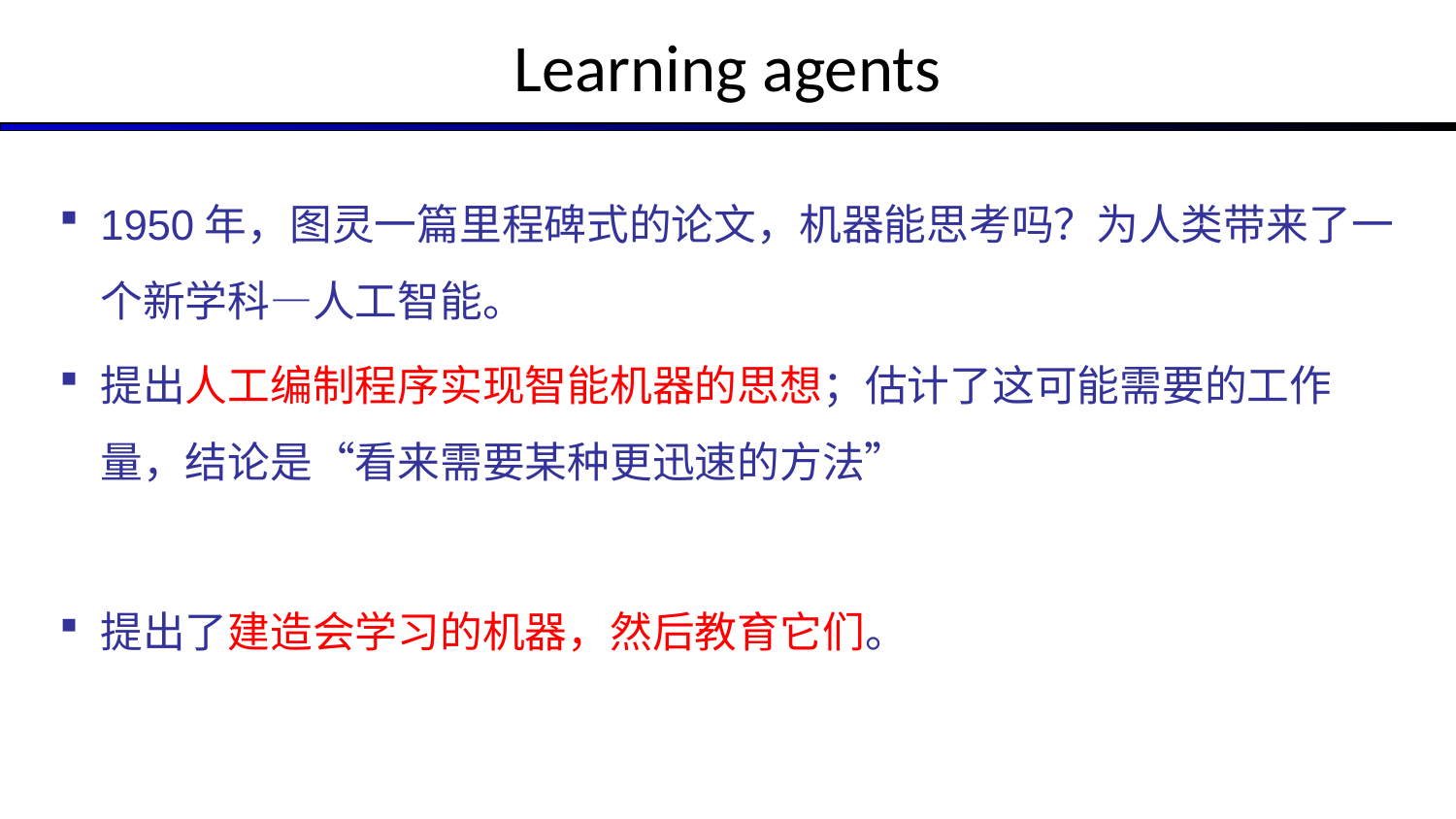

Learning agents
1950年，图灵一篇里程碑式的论文，机器能思考吗？为人类带来了一个新学科—人工智能。
提出人工编制程序实现智能机器的思想；估计了这可能需要的工作量，结论是“看来需要某种更迅速的方法”

提出了建造会学习的机器，然后教育它们。